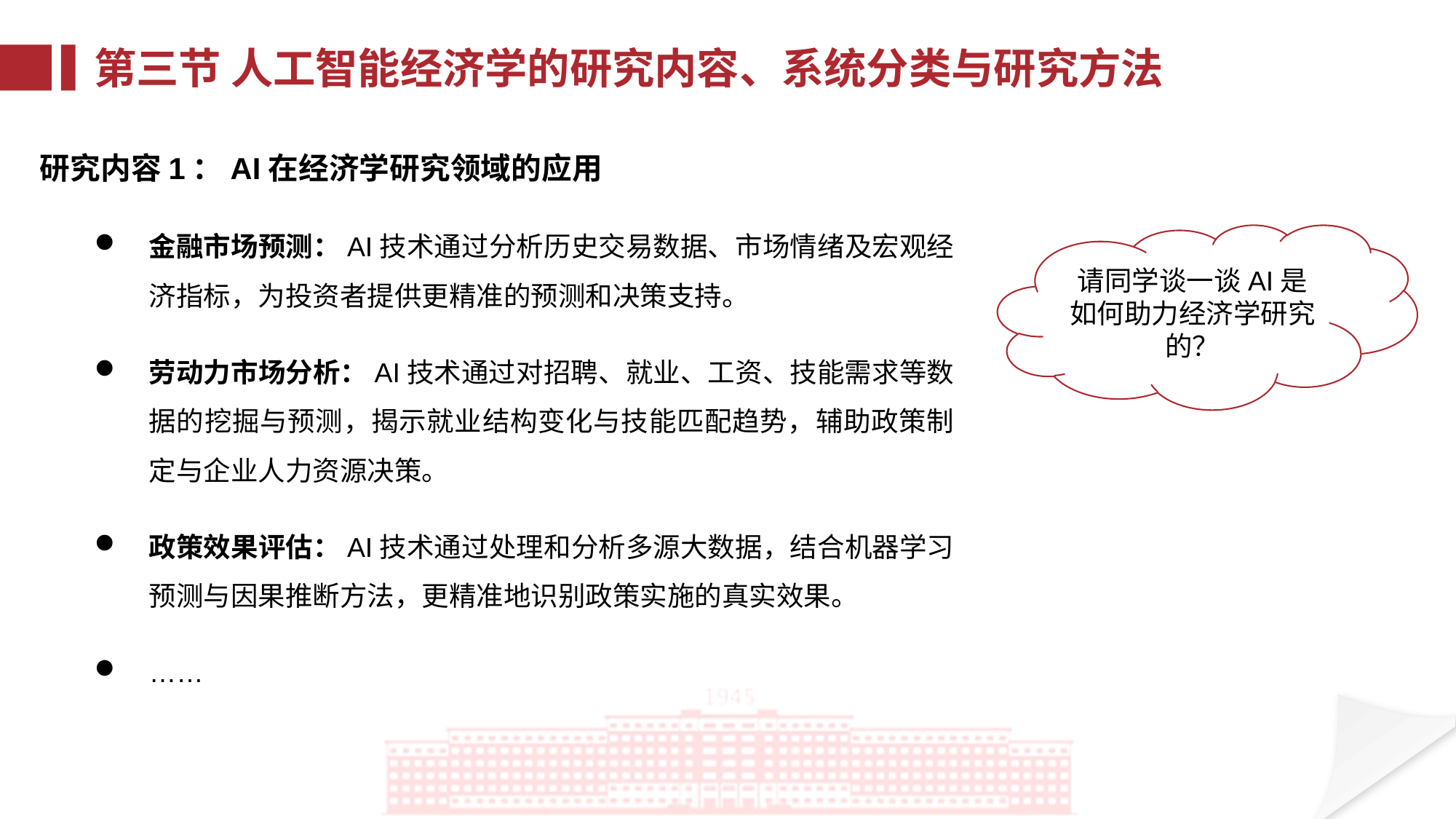

第三节 人工智能经济学的研究内容、系统分类与研究方法
研究内容1：AI在经济学研究领域的应用
金融市场预测：AI技术通过分析历史交易数据、市场情绪及宏观经济指标，为投资者提供更精准的预测和决策支持。
劳动力市场分析：AI技术通过对招聘、就业、工资、技能需求等数据的挖掘与预测，揭示就业结构变化与技能匹配趋势，辅助政策制定与企业人力资源决策。
政策效果评估：AI技术通过处理和分析多源大数据，结合机器学习预测与因果推断方法，更精准地识别政策实施的真实效果。
……
请同学谈一谈AI是如何助力经济学研究的？